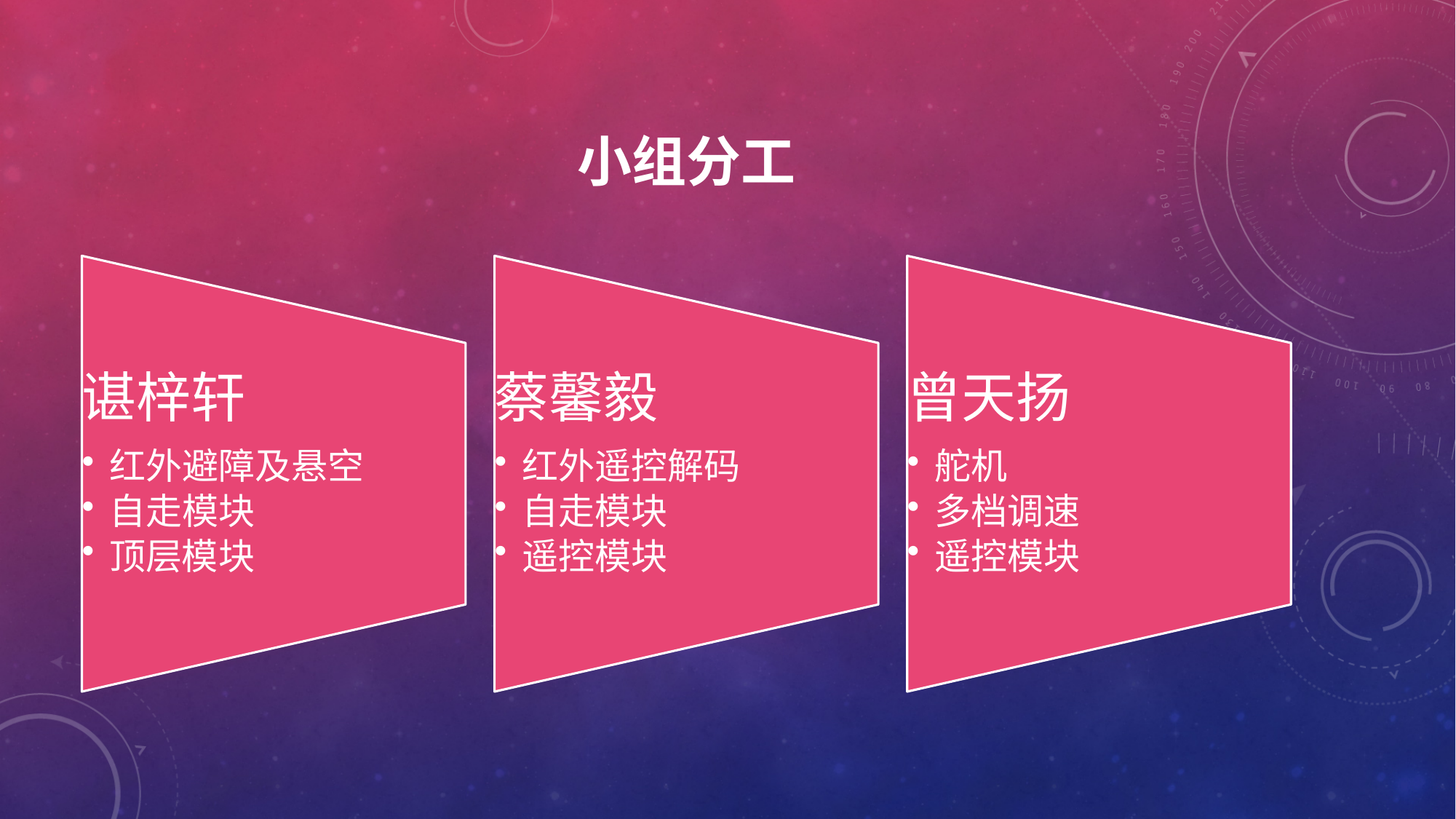

# 小组分工
谌梓轩
红外避障及悬空
自走模块
顶层模块
蔡馨毅
红外遥控解码
自走模块
遥控模块
曾天扬
舵机
多档调速
遥控模块